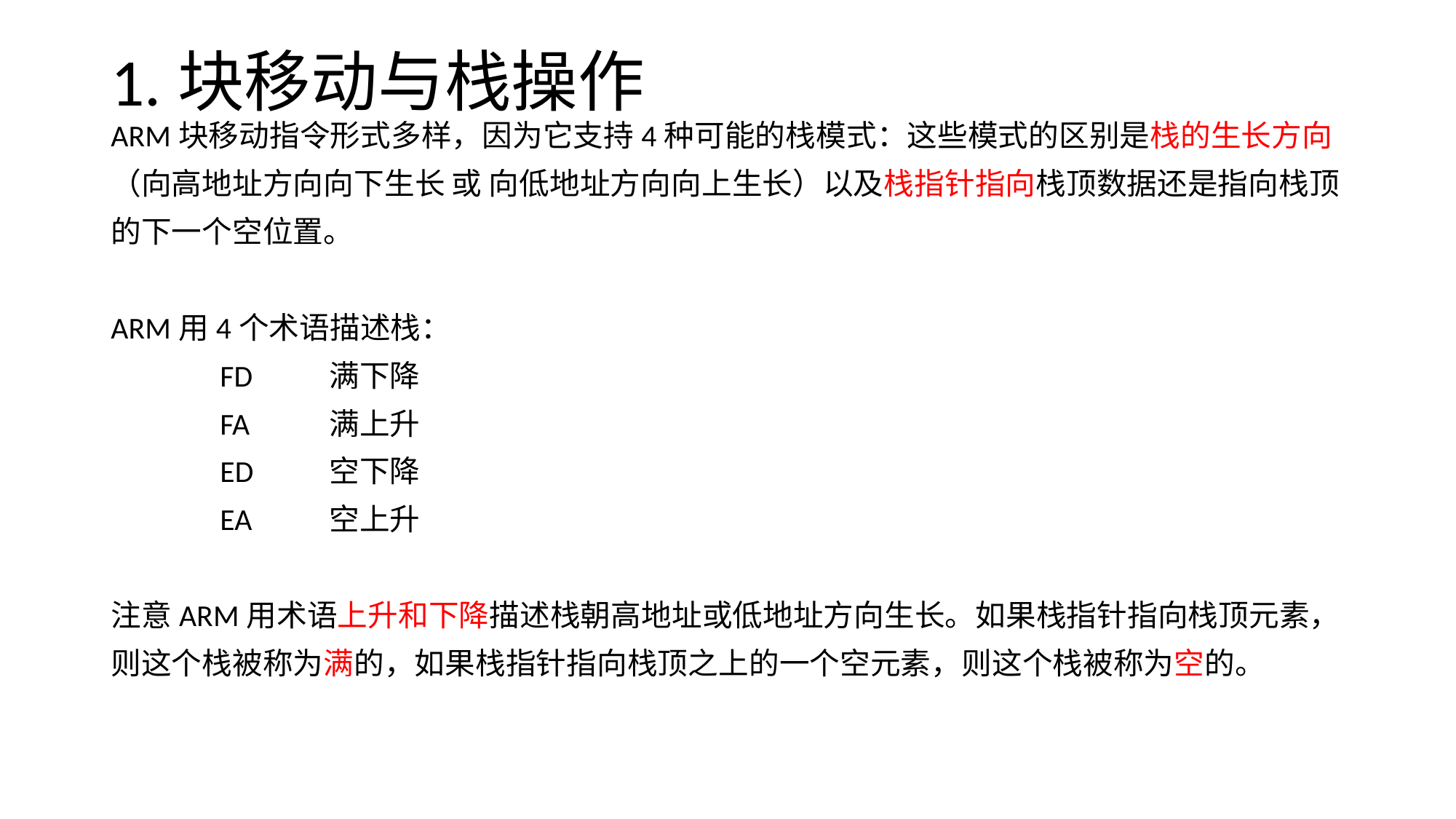

# 1.块移动与栈操作
ARM块移动指令形式多样，因为它支持4种可能的栈模式：这些模式的区别是栈的生长方向
（向高地址方向向下生长 或 向低地址方向向上生长）以及栈指针指向栈顶数据还是指向栈顶
的下一个空位置。

ARM用4个术语描述栈：
	FD	满下降
	FA	满上升
	ED	空下降
	EA	空上升

注意ARM用术语上升和下降描述栈朝高地址或低地址方向生长。如果栈指针指向栈顶元素，
则这个栈被称为满的，如果栈指针指向栈顶之上的一个空元素，则这个栈被称为空的。